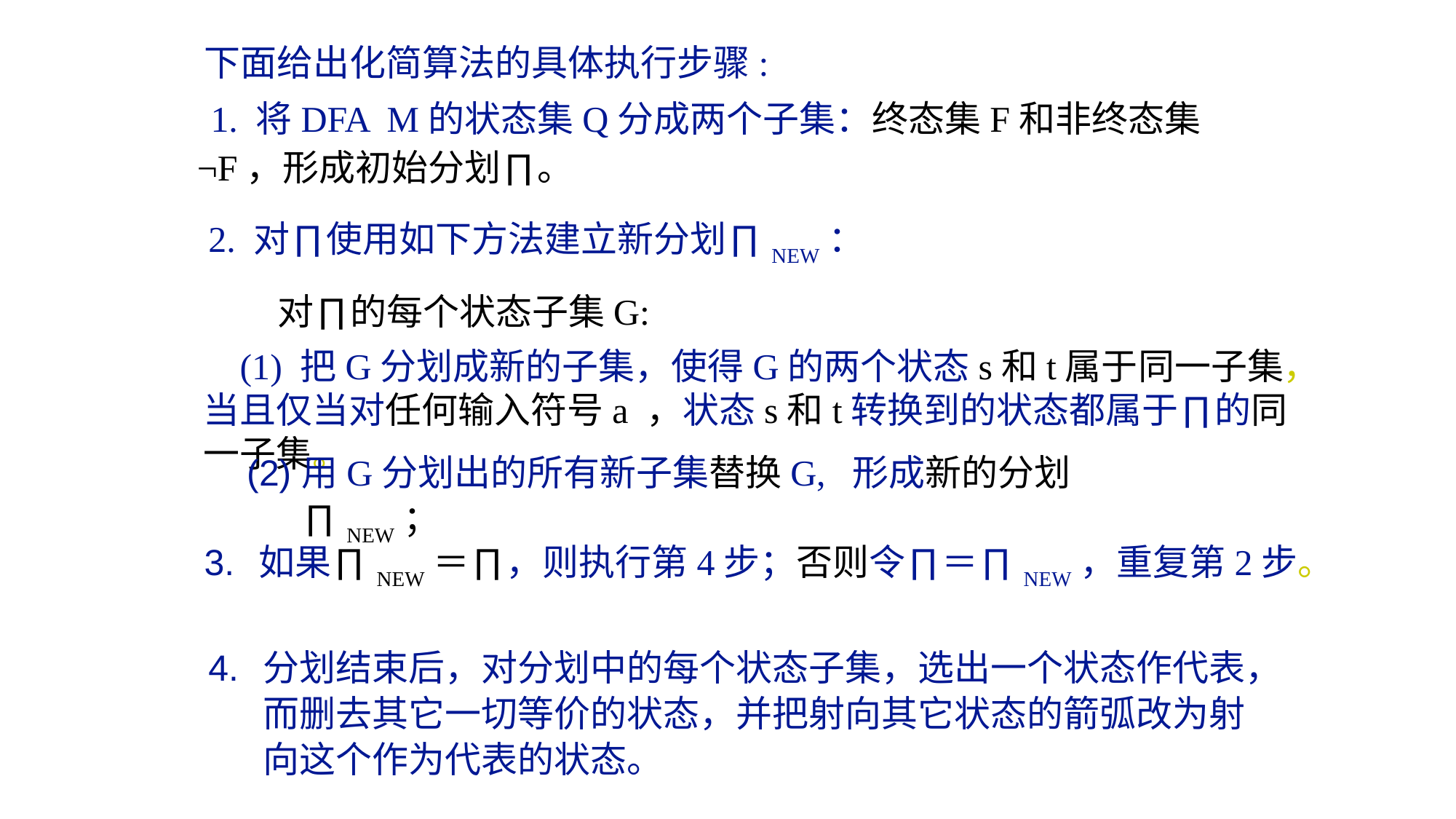

#
下面给出化简算法的具体执行步骤:
 1. 将DFA  M的状态集Q分成两个子集：终态集F和非终态集¬F，形成初始分划∏。
2. 对∏使用如下方法建立新分划∏NEW：
对∏的每个状态子集G:
    (1) 把G分划成新的子集，使得G的两个状态s和t属于同一子集，当且仅当对任何输入符号a ，状态s和t转换到的状态都属于∏的同一子集。
用G分划出的所有新子集替换G,  形成新的分划∏NEW；
如果∏NEW＝∏，则执行第4步；否则令∏＝∏NEW，重复第2步。
分划结束后，对分划中的每个状态子集，选出一个状态作代表，而删去其它一切等价的状态，并把射向其它状态的箭弧改为射向这个作为代表的状态。